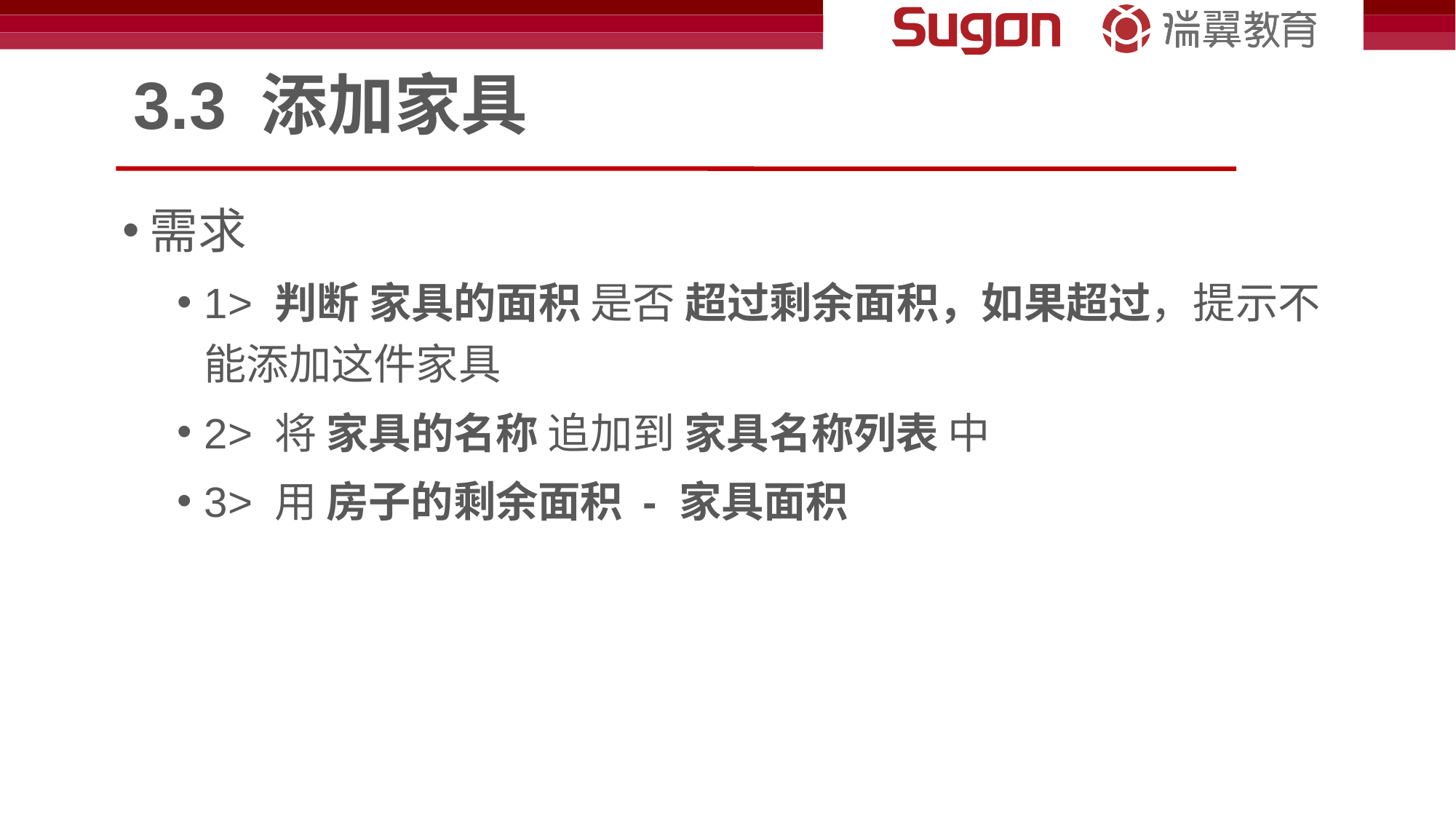

# 3.3 添加家具
需求
1> 判断 家具的面积 是否 超过剩余面积，如果超过，提示不能添加这件家具
2> 将 家具的名称 追加到 家具名称列表 中
3> 用 房子的剩余面积 - 家具面积